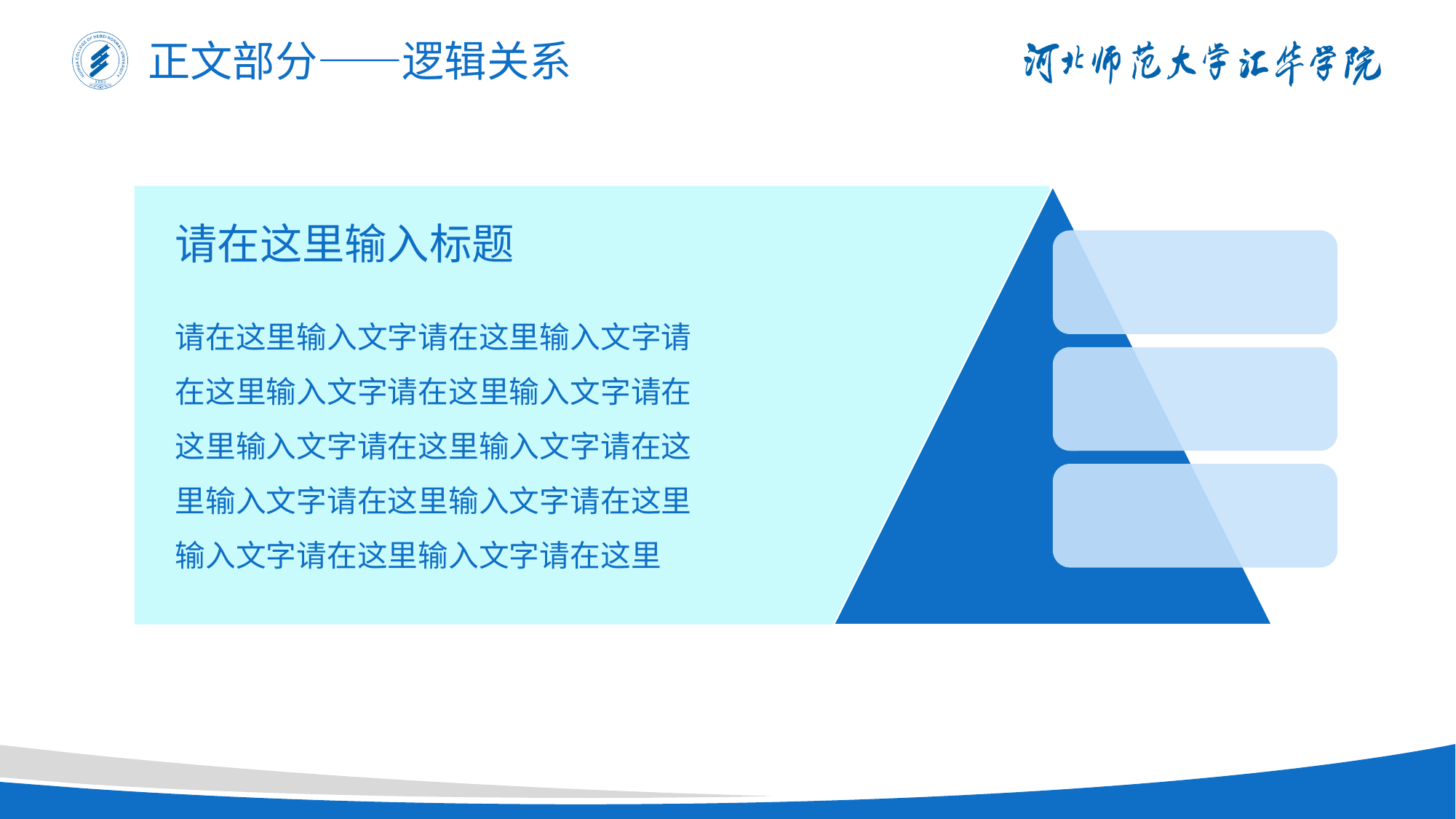

正文部分——逻辑关系

请在这里输入标题
请在这里输入文字请在这里输入文字请在这里输入文字请在这里输入文字请在这里输入文字请在这里输入文字请在这里输入文字请在这里输入文字请在这里输入文字请在这里输入文字请在这里